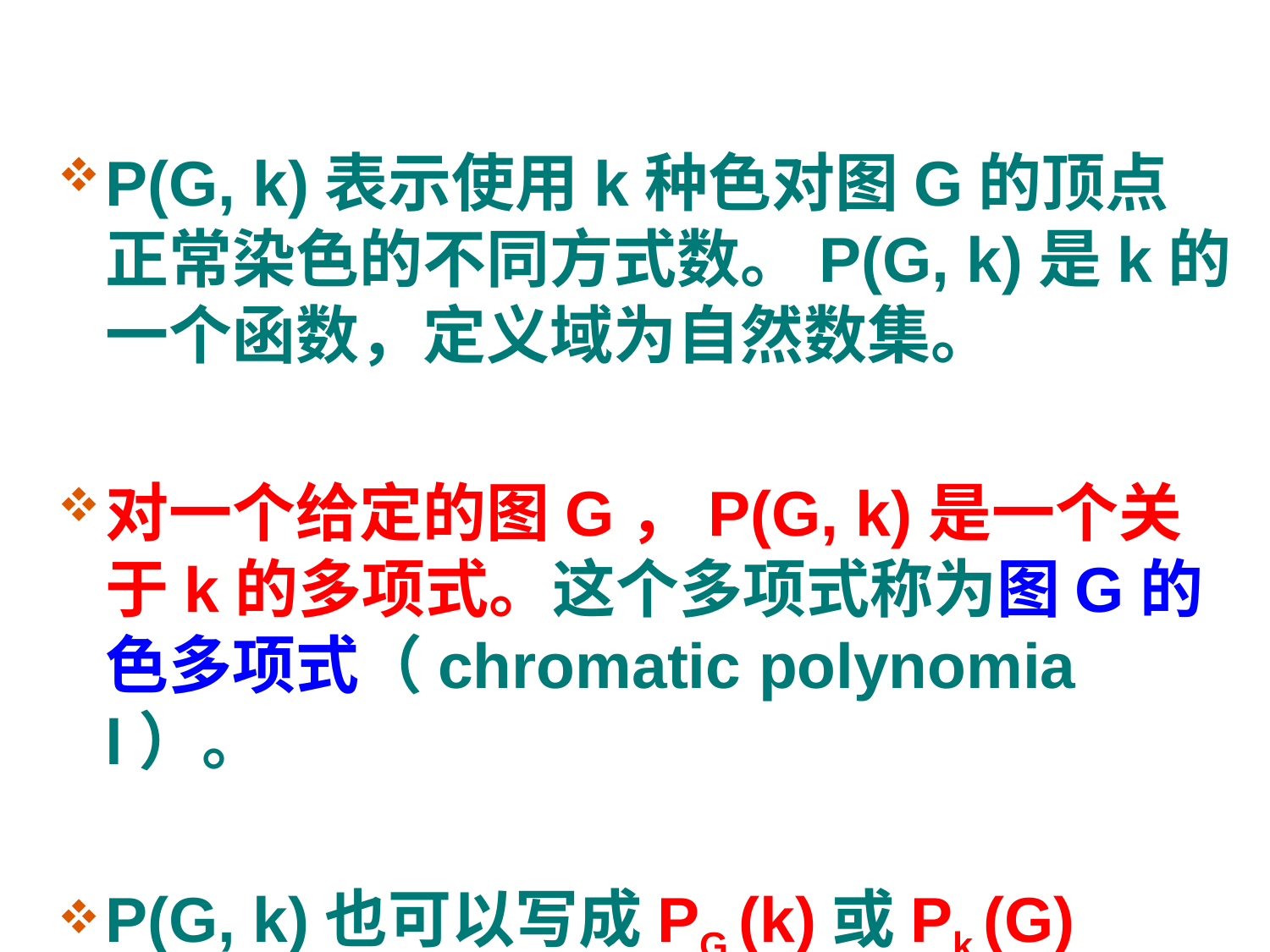

#
P(G, k)表示使用k种色对图G的顶点正常染色的不同方式数。P(G, k)是k的一个函数，定义域为自然数集。

对一个给定的图G，P(G, k)是一个关于k的多项式。这个多项式称为图G的色多项式（chromatic polynomial）。

P(G, k)也可以写成PG (k)或Pk (G)